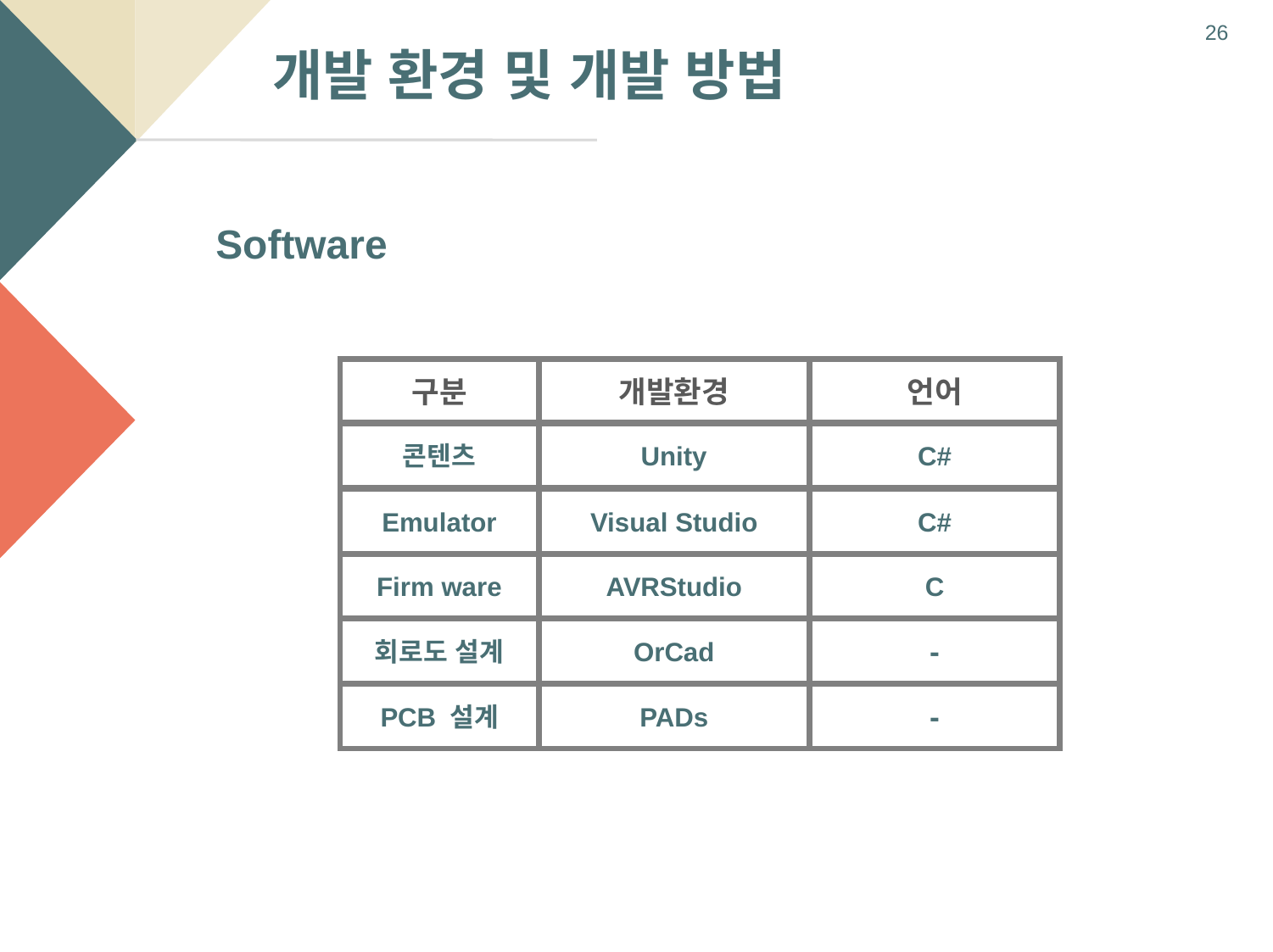

26
개발 환경 및 개발 방법
Software
구분
개발환경
언어
콘텐츠
Unity
C#
Emulator
Visual Studio
C#
Firm ware
AVRStudio
C
회로도 설계
-
OrCad
PCB 설계
PADs
-